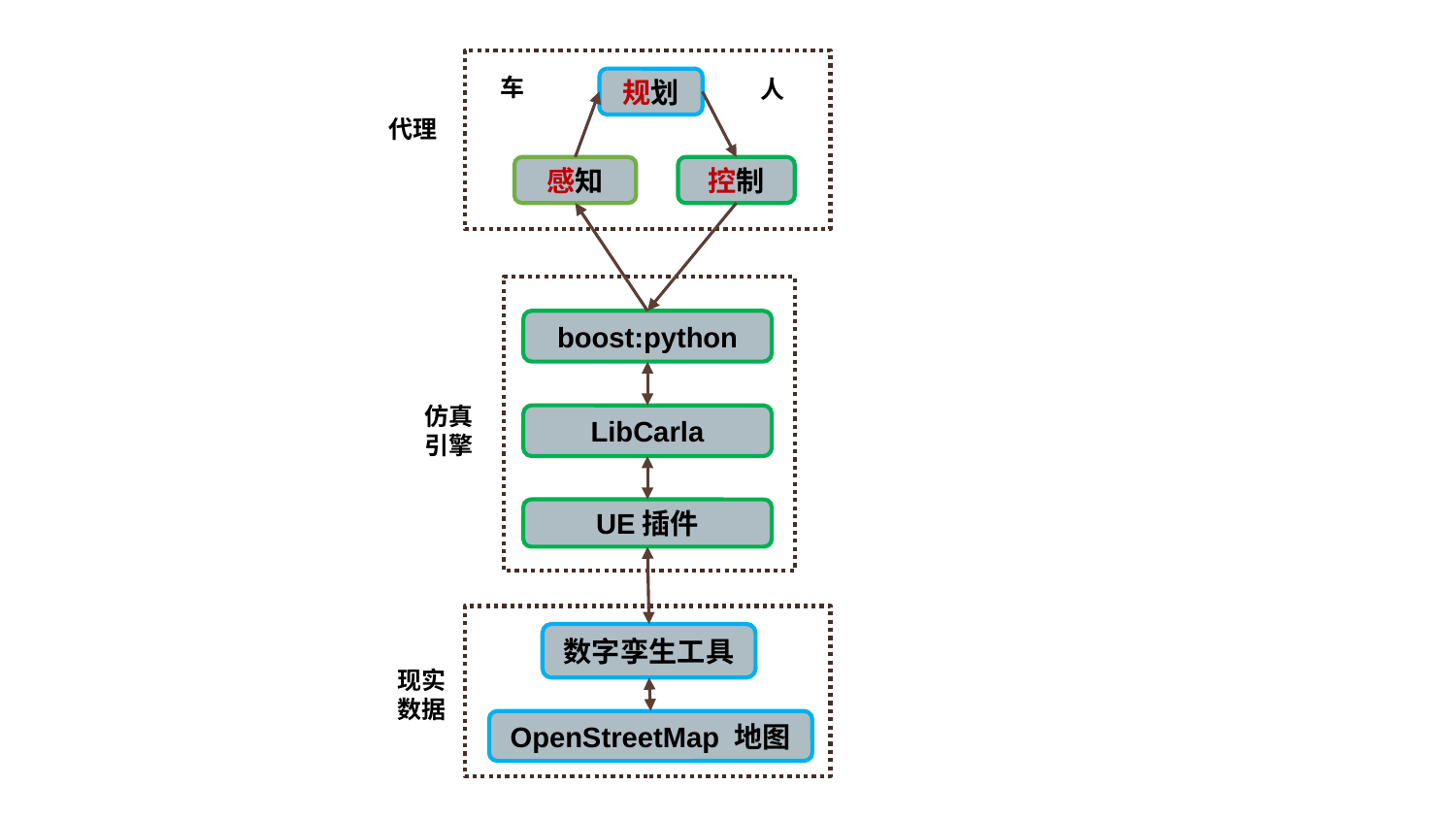

规划
车
人
代理
感知
控制

boost:python
LibCarla
仿真
引擎
UE插件

数字孪生工具
现实数据
OpenStreetMap 地图